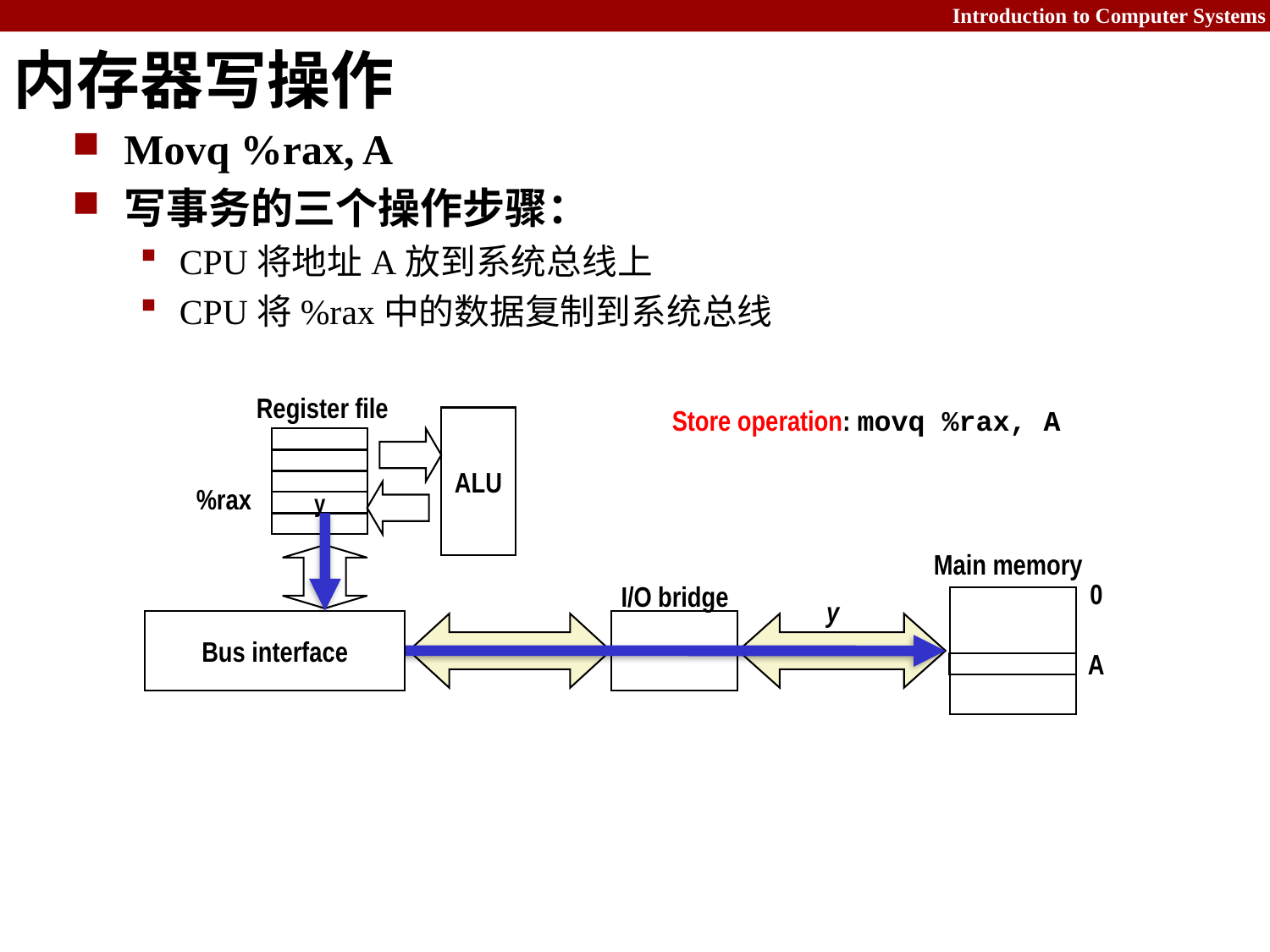

# 内存器写操作
Movq %rax, A
写事务的三个操作步骤：
CPU将地址A放到系统总线上
CPU将%rax中的数据复制到系统总线
Register file
Store operation: movq %rax, A
ALU

%rax

y

Main memory

0
I/O bridge
y

Bus interface

A